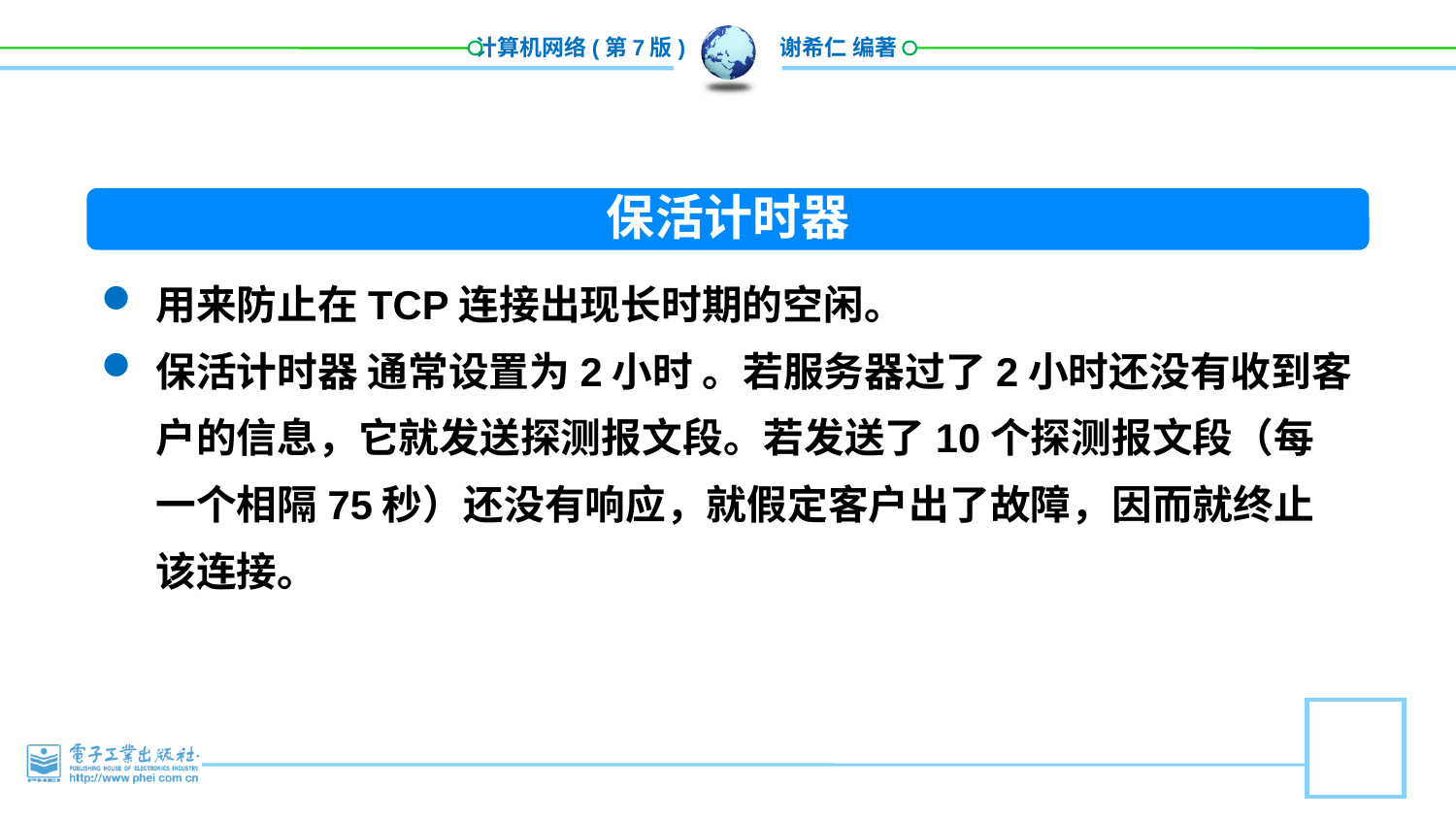

保活计时器

用来防止在TCP连接出现长时期的空闲。
保活计时器 通常设置为2小时 。若服务器过了2小时还没有收到客户的信息，它就发送探测报文段。若发送了10个探测报文段（每一个相隔75秒）还没有响应，就假定客户出了故障，因而就终止该连接。